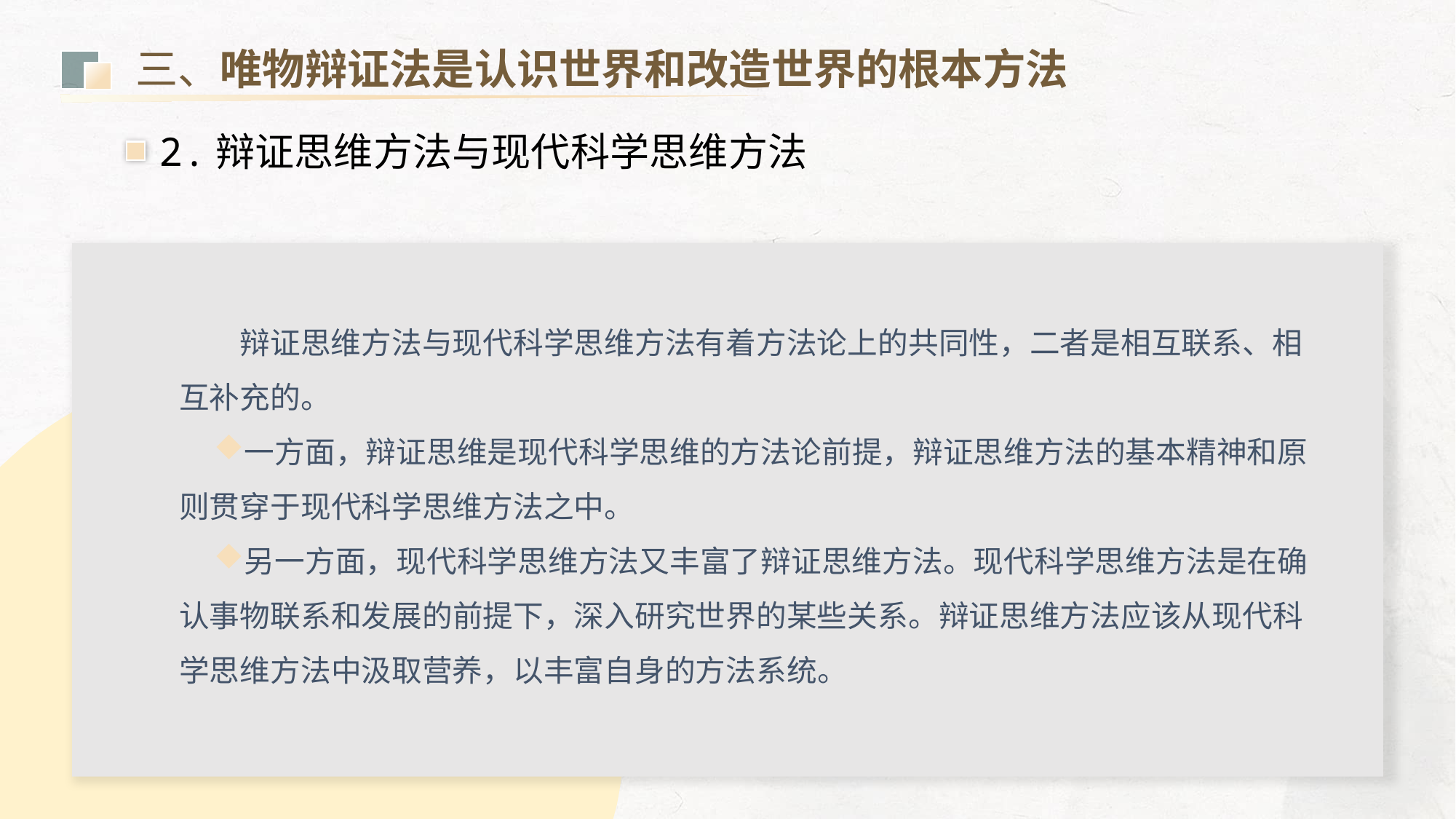

三、唯物辩证法是认识世界和改造世界的根本方法

2.辩证思维方法与现代科学思维方法

辩证思维方法与现代科学思维方法有着方法论上的共同性，二者是相互联系、相互补充的。
一方面，辩证思维是现代科学思维的方法论前提，辩证思维方法的基本精神和原则贯穿于现代科学思维方法之中。
另一方面，现代科学思维方法又丰富了辩证思维方法。现代科学思维方法是在确认事物联系和发展的前提下，深入研究世界的某些关系。辩证思维方法应该从现代科学思维方法中汲取营养，以丰富自身的方法系统。